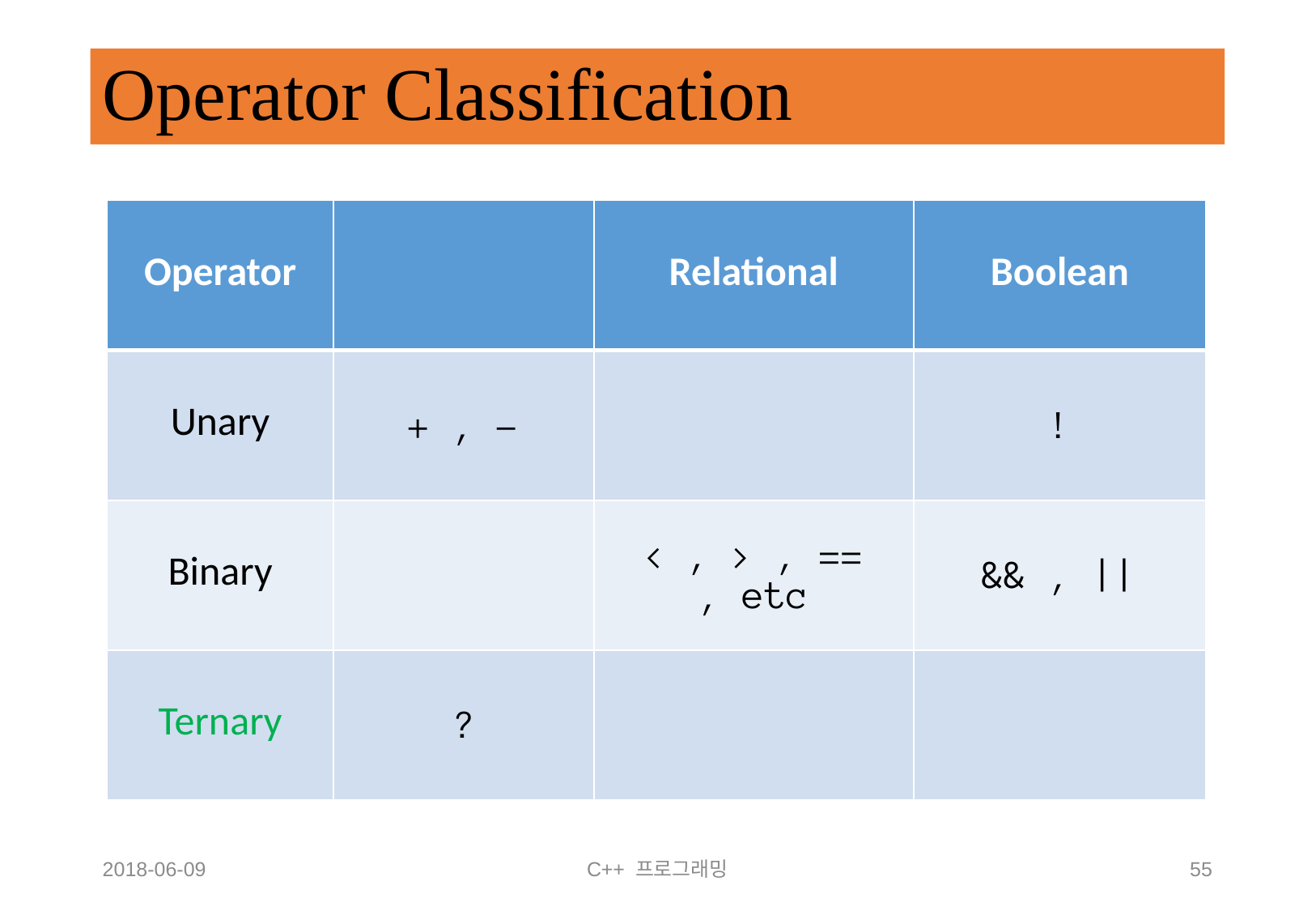

# Operator Classification
| Operator |  | Relational | Boolean |
| --- | --- | --- | --- |
| Unary | + , - |  | ! |
| Binary |  | < , > , == , etc | && , || |
| Ternary | ? |  |  |
2018-06-09
C++ 프로그래밍
55